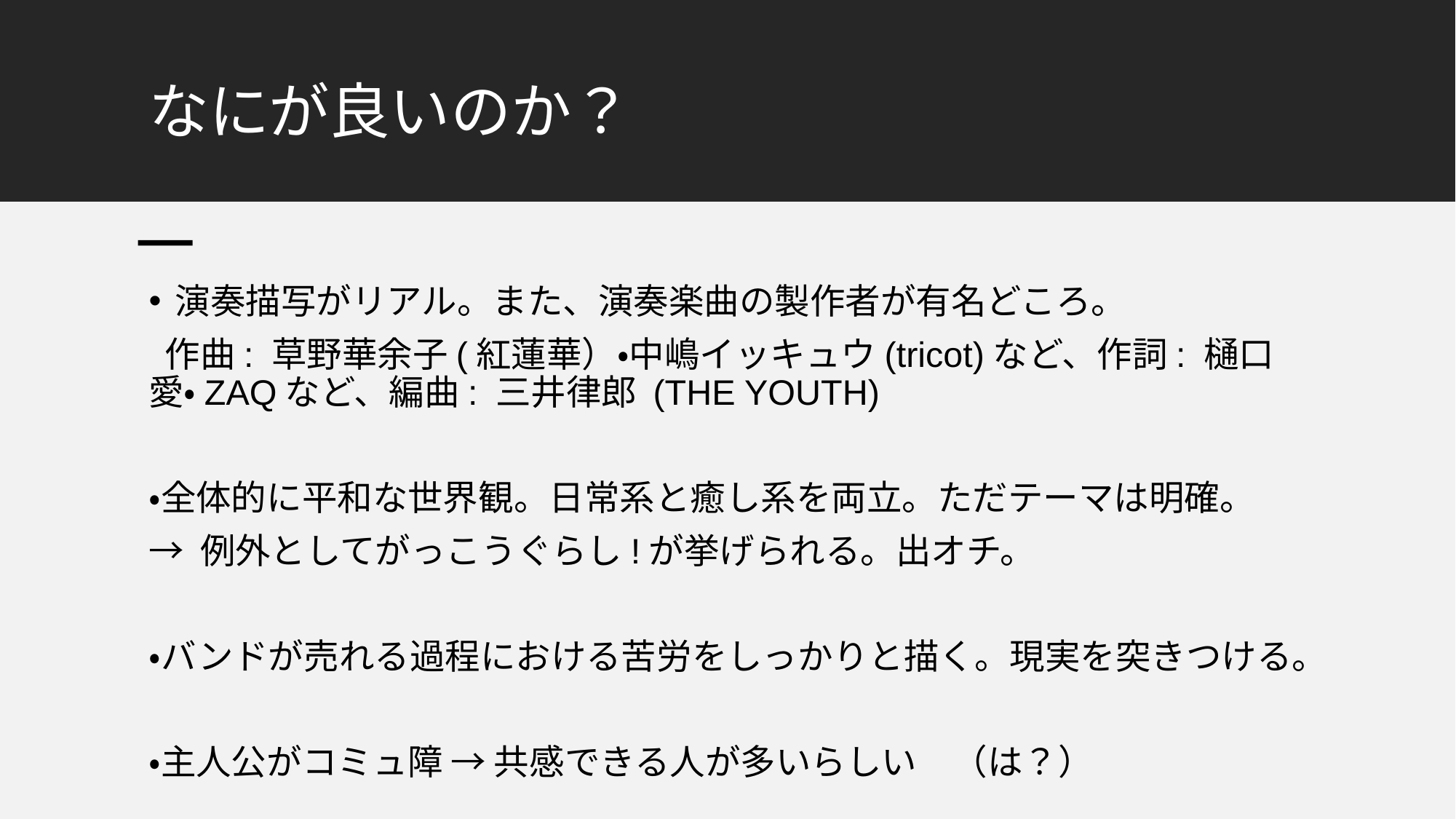

# なにが良いのか？

演奏描写がリアル。また、演奏楽曲の製作者が有名どころ。
 作曲: 草野華余子(紅蓮華）・中嶋イッキュウ(tricot)など、作詞: 樋口愛・ZAQなど、編曲: 三井律郎 (THE YOUTH)

・全体的に平和な世界観。日常系と癒し系を両立。ただテーマは明確。
→ 例外としてがっこうぐらし!が挙げられる。出オチ。

・バンドが売れる過程における苦労をしっかりと描く。現実を突きつける。

・主人公がコミュ障 → 共感できる人が多いらしい　（は？）